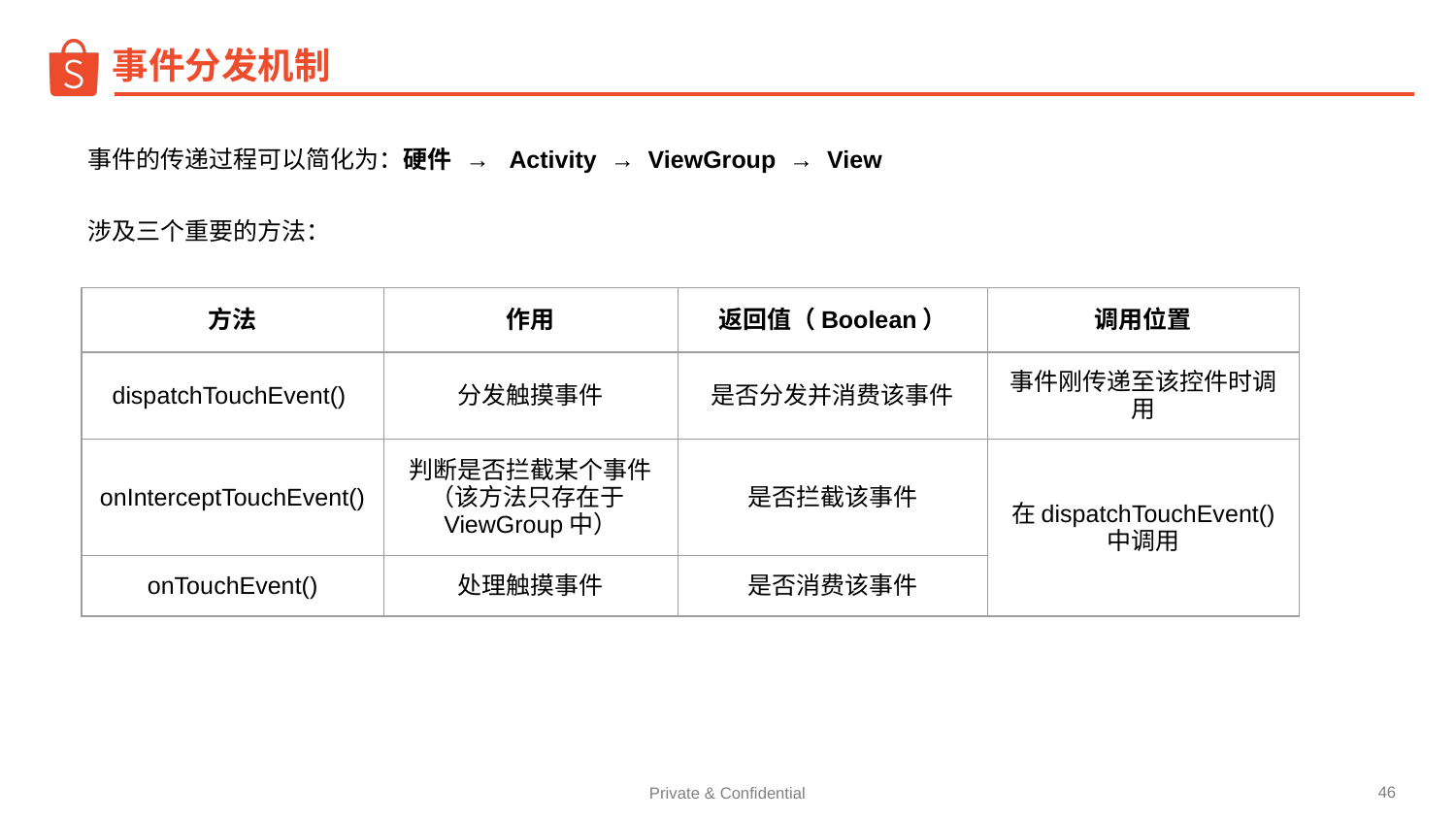

事件分发机制
事件的传递过程可以简化为：硬件  →  Activity  →  ViewGroup  →  View
涉及三个重要的方法：
| 方法 | 作用 | 返回值（Boolean） | 调用位置 |
| --- | --- | --- | --- |
| dispatchTouchEvent() | 分发触摸事件 | 是否分发并消费该事件 | 事件刚传递至该控件时调用 |
| onInterceptTouchEvent() | 判断是否拦截某个事件（该方法只存在于ViewGroup中） | 是否拦截该事件 | 在dispatchTouchEvent() 中调用 |
| onTouchEvent() | 处理触摸事件 | 是否消费该事件 |  |
46